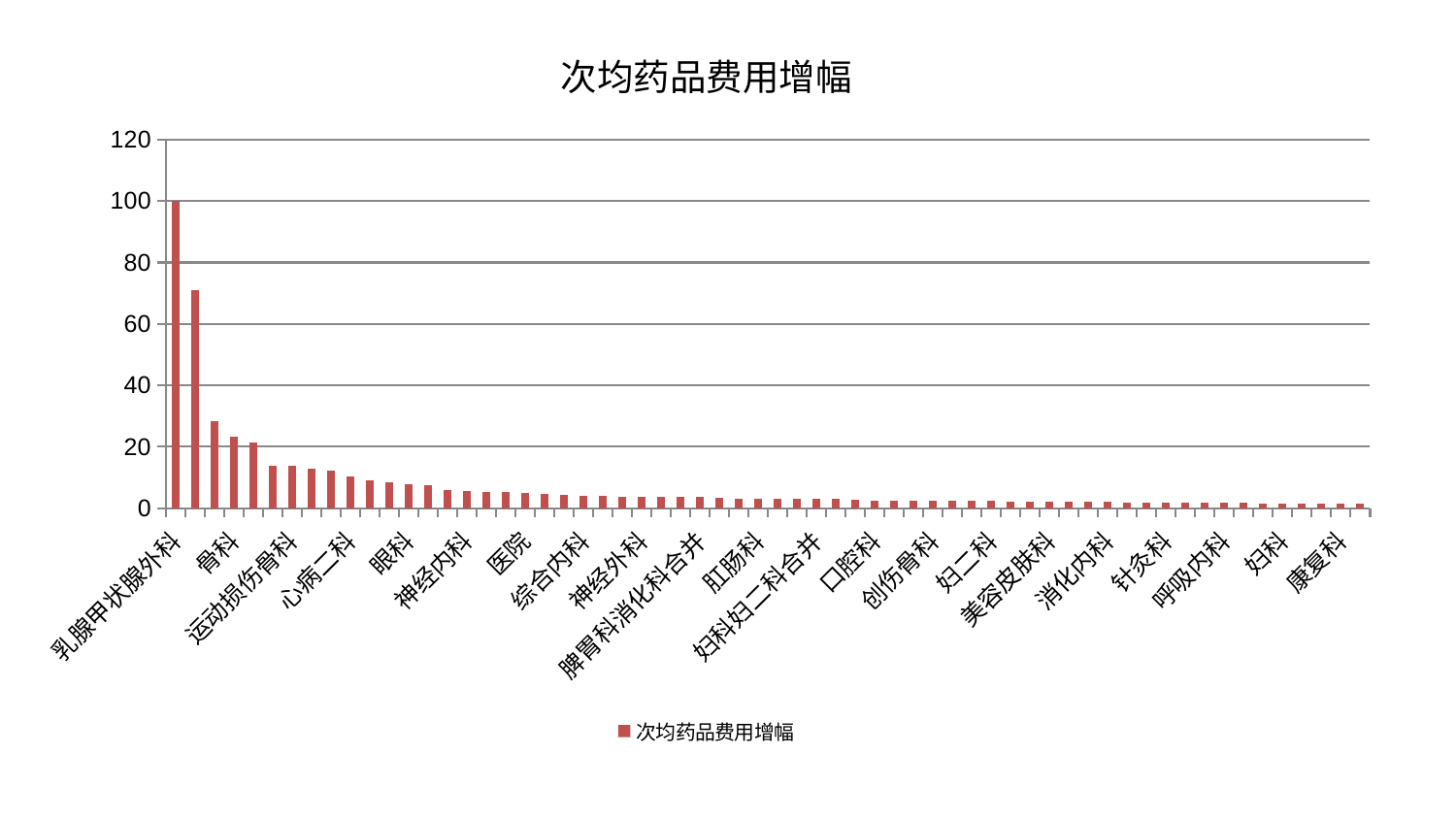

### Chart: 次均药品费用增幅

| Category | 次均药品费用增幅 |
|---|---|
| 乳腺甲状腺外科 | 100.00000000000001 |
| 心病三科 | 71.08423813826465 |
| 皮肤科 | 28.458586068033828 |
| 骨科 | 23.404556700994252 |
| 小儿骨科 | 21.470211425075938 |
| 普通外科 | 13.912591385874649 |
| 运动损伤骨科 | 13.729572673420666 |
| 产科 | 12.720151905830663 |
| 微创骨科 | 12.200100120238462 |
| 心病二科 | 10.267079463860632 |
| 男科 | 9.212325913793075 |
| 治未病中心 | 8.425597670913346 |
| 眼科 | 7.666589201454818 |
| 肝病科 | 7.501930604371213 |
| 东区肾病科 | 5.891593079237363 |
| 神经内科 | 5.726506607765026 |
| 脊柱骨科 | 5.436904171314258 |
| 胸外科 | 5.229673100345171 |
| 医院 | 4.936490806163579 |
| 显微骨科 | 4.783809670012313 |
| 关节骨科 | 4.309104902268569 |
| 综合内科 | 3.984639870248092 |
| 重症医学科 | 3.9644339563393447 |
| 风湿病科 | 3.859372157416366 |
| 神经外科 | 3.7401948702323473 |
| 脑病一科 | 3.736409846999705 |
| 东区重症医学科 | 3.7083038364310457 |
| 脾胃科消化科合并 | 3.631329241115751 |
| 耳鼻喉科 | 3.3408518785453247 |
| 脑病二科 | 3.225618230207926 |
| 肛肠科 | 3.183684014487504 |
| 西区重症医学科 | 3.124791282540365 |
| 推拿科 | 3.1053223104668 |
| 妇科妇二科合并 | 2.9481154044031026 |
| 内分泌科 | 2.9412151872744765 |
| 泌尿外科 | 2.855189639530801 |
| 口腔科 | 2.525651650646303 |
| 心病一科 | 2.4951338431425145 |
| 中医外治中心 | 2.4326640160849866 |
| 创伤骨科 | 2.4323064409801667 |
| 血液科 | 2.3963642188597927 |
| 肿瘤内科 | 2.358727622265764 |
| 妇二科 | 2.3063545522961086 |
| 老年医学科 | 2.287299846309928 |
| 心病四科 | 2.1364225907431864 |
| 美容皮肤科 | 2.1200482710781783 |
| 肝胆外科 | 2.0891198362124164 |
| 心血管内科 | 2.07068522254738 |
| 消化内科 | 2.049690063051936 |
| 儿科 | 1.9019611119240143 |
| 小儿推拿科 | 1.8683440175170458 |
| 针灸科 | 1.81565384614873 |
| 身心医学科 | 1.74531959000047 |
| 肾病科 | 1.7354402627717582 |
| 呼吸内科 | 1.7196789338894594 |
| 中医经典科 | 1.7105084671332063 |
| 周围血管科 | 1.6530805126769883 |
| 妇科 | 1.6212589296975486 |
| 脑病三科 | 1.57290952262863 |
| 脾胃病科 | 1.571369880136641 |
| 康复科 | 1.5568310238752663 |
| 肾脏内科 | 1.5401711134160003 |
172